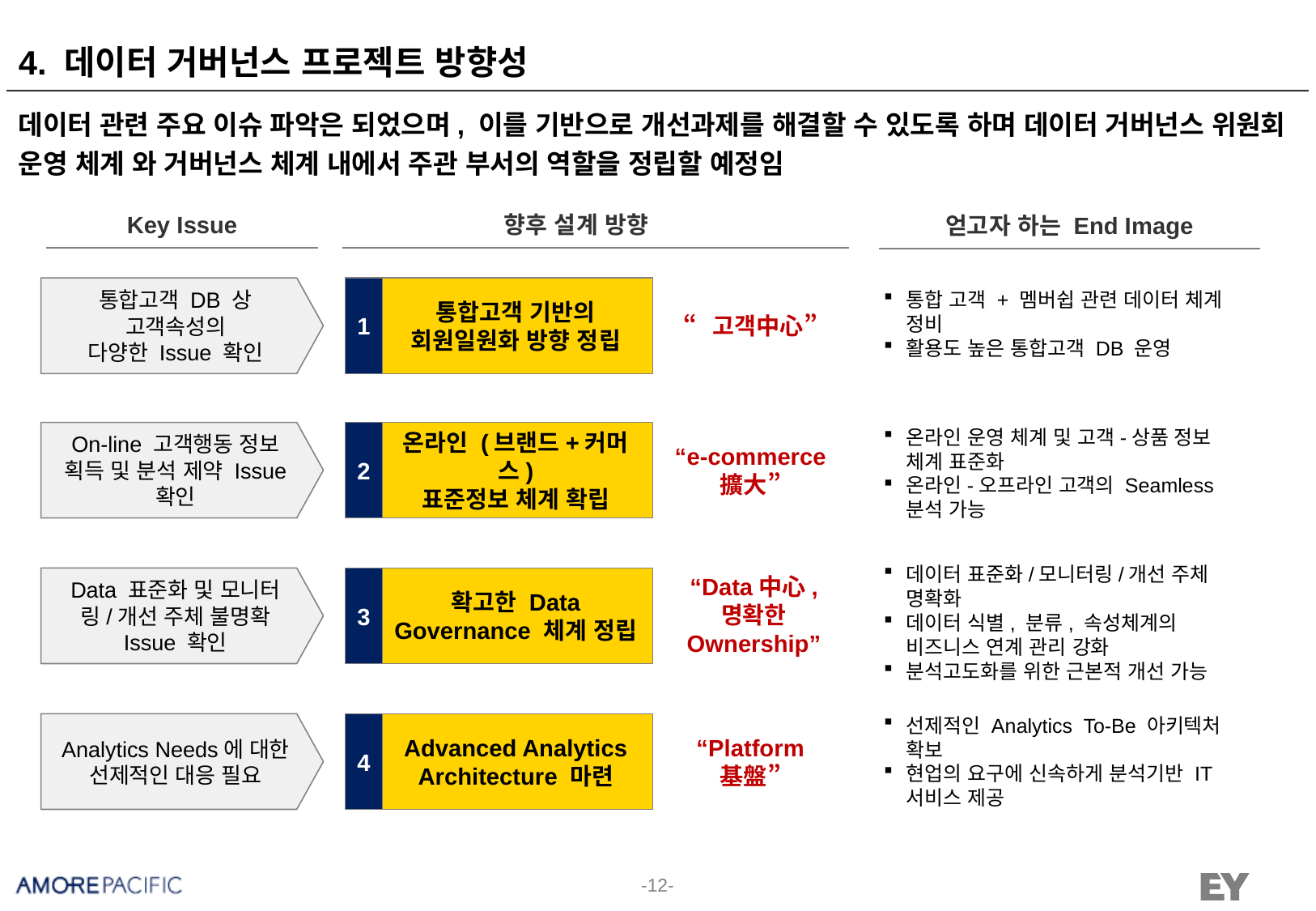

# 4. 데이터 거버넌스 프로젝트 방향성
데이터 관련 주요 이슈 파악은 되었으며, 이를 기반으로 개선과제를 해결할 수 있도록 하며 데이터 거버넌스 위원회 운영 체계 와 거버넌스 체계 내에서 주관 부서의 역할을 정립할 예정임
Key Issue
향후 설계 방향
얻고자 하는 End Image
통합고객 DB 상 고객속성의
다양한 Issue 확인
1
통합고객 기반의
회원일원화 방향 정립
통합 고객 + 멤버쉽 관련 데이터 체계 정비
활용도 높은 통합고객 DB 운영
“고객中心”
온라인 운영 체계 및 고객-상품 정보 체계 표준화
온라인-오프라인 고객의 Seamless 분석 가능
On-line 고객행동 정보 획득 및 분석 제약 Issue 확인
2
온라인 (브랜드+커머스)
표준정보 체계 확립
“e-commerce 擴大”
데이터 표준화/모니터링/개선 주체 명확화
데이터 식별, 분류, 속성체계의 비즈니스 연계 관리 강화
분석고도화를 위한 근본적 개선 가능

Data 표준화 및 모니터링/개선 주체 불명확 Issue 확인
3
확고한 Data
Governance 체계 정립
“Data中心, 명확한 Ownership”
선제적인 Analytics  To-Be 아키텍처 확보
현업의 요구에 신속하게 분석기반 IT 서비스 제공
Analytics Needs에 대한 선제적인 대응 필요
4
Advanced Analytics
Architecture 마련
“Platform
基盤”